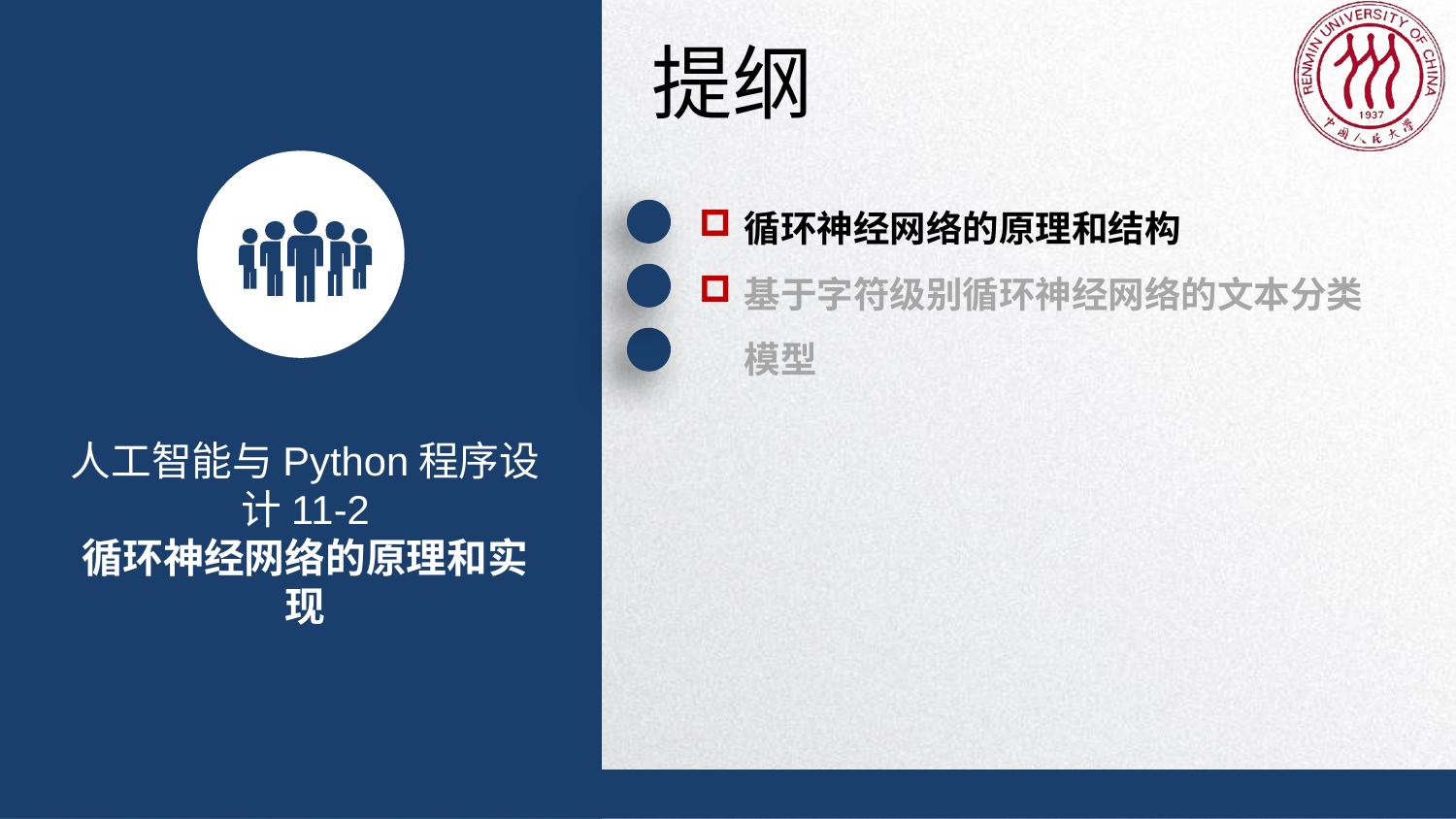

提纲

循环神经网络的原理和结构
基于字符级别循环神经网络的文本分类模型

人工智能与Python程序设计11-2
循环神经网络的原理和实现